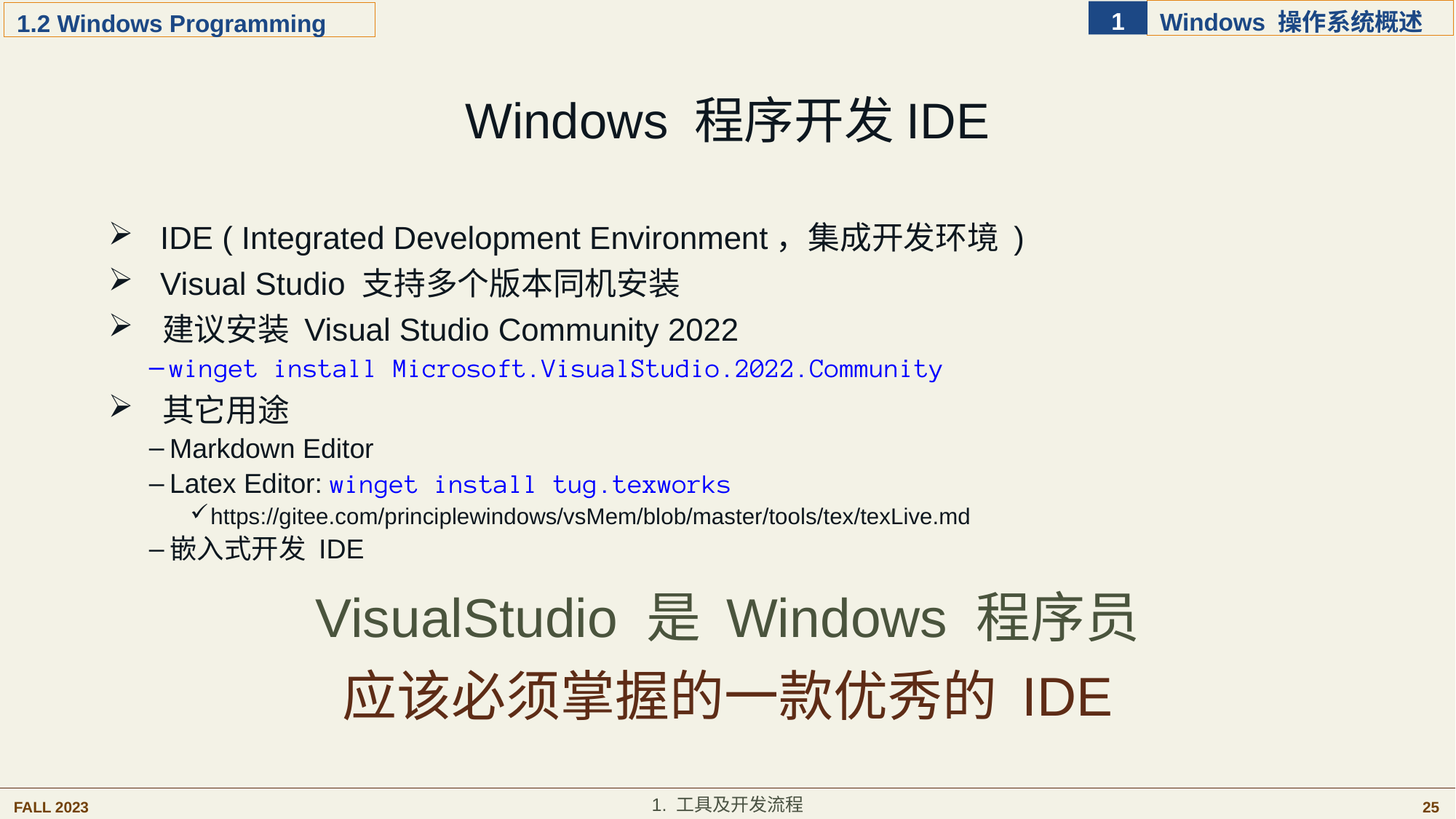

Windows 程序开发IDE
   IDE ( Integrated Development Environment，集成开发环境 )
   Visual Studio 支持多个版本同机安装
   建议安装 Visual Studio Community 2022
winget install Microsoft.VisualStudio.2022.Community
   其它用途
Markdown Editor
Latex Editor: winget install tug.texworks
https://gitee.com/principlewindows/vsMem/blob/master/tools/tex/texLive.md
嵌入式开发 IDE
VisualStudio 是 Windows 程序员应该必须掌握的一款优秀的 IDE
1. 工具及开发流程